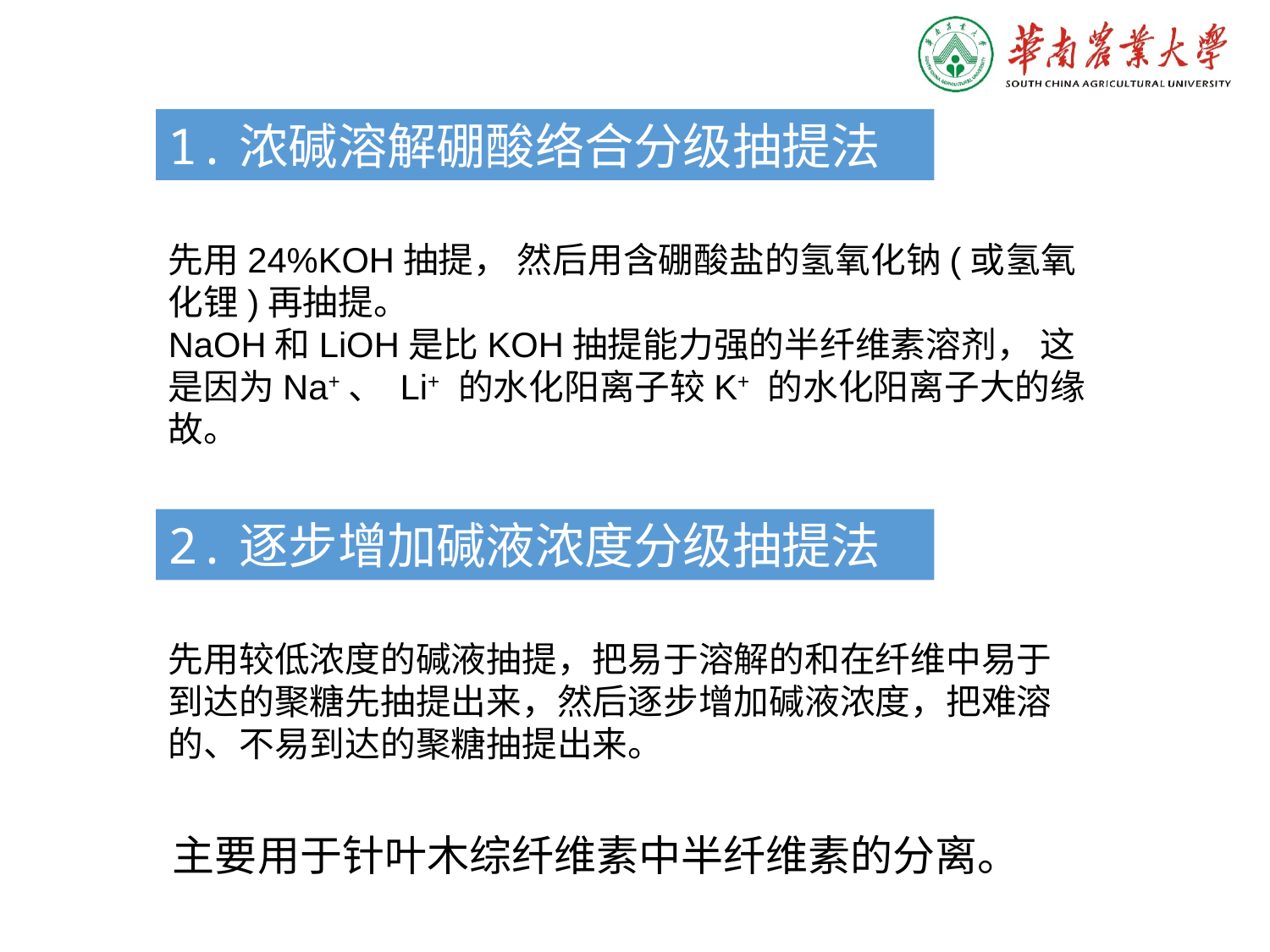

1.浓碱溶解硼酸络合分级抽提法
先用24%KOH抽提， 然后用含硼酸盐的氢氧化钠(或氢氧化锂)再抽提。
NaOH和LiOH是比KOH抽提能力强的半纤维素溶剂， 这是因为Na+、 Li+ 的水化阳离子较K+ 的水化阳离子大的缘故。
2.逐步增加碱液浓度分级抽提法
先用较低浓度的碱液抽提，把易于溶解的和在纤维中易于到达的聚糖先抽提出来，然后逐步增加碱液浓度，把难溶的、不易到达的聚糖抽提出来。
主要用于针叶木综纤维素中半纤维素的分离。